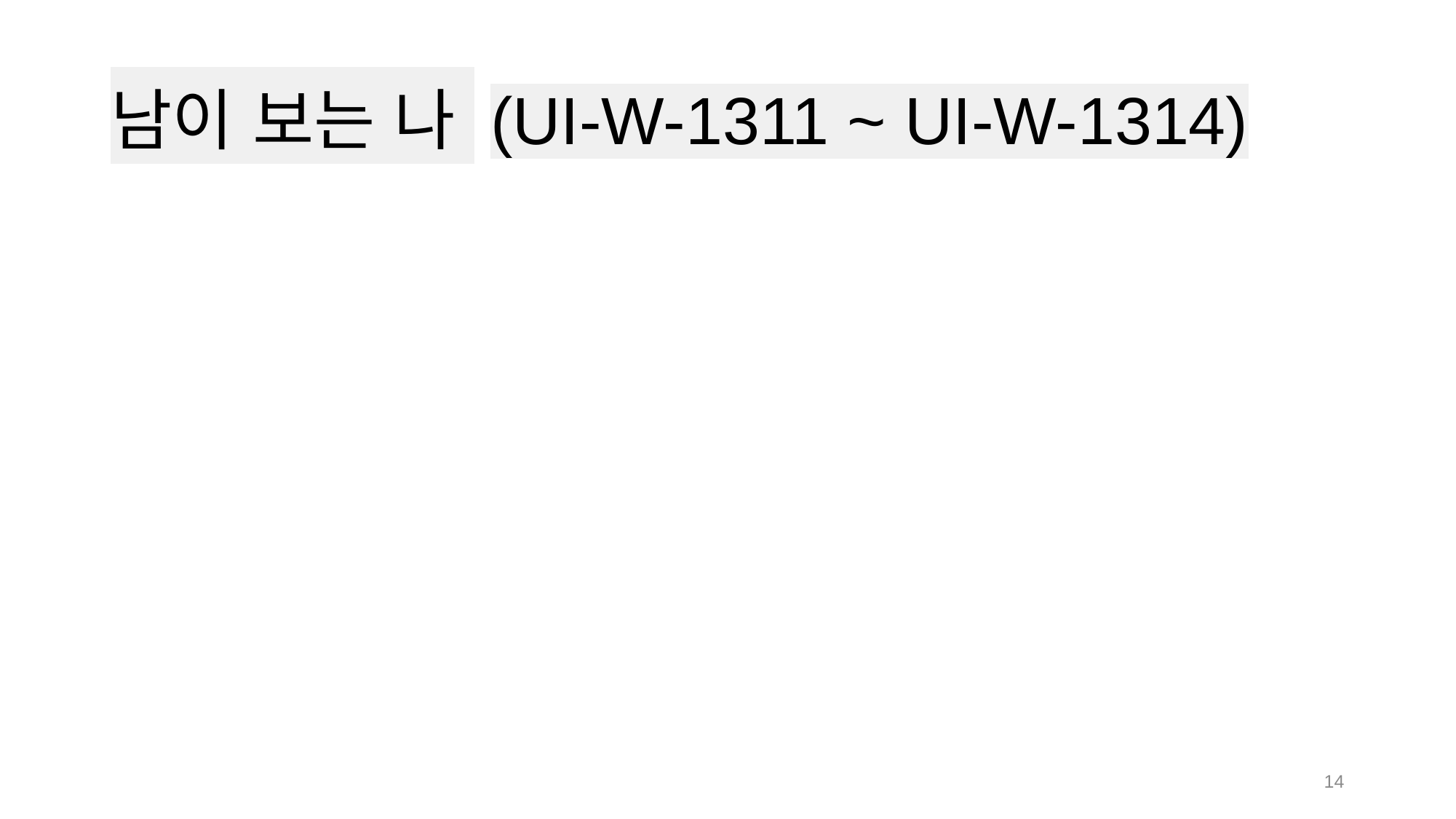

# 남이 보는 나 (UI-W-1311 ~ UI-W-1314)
14